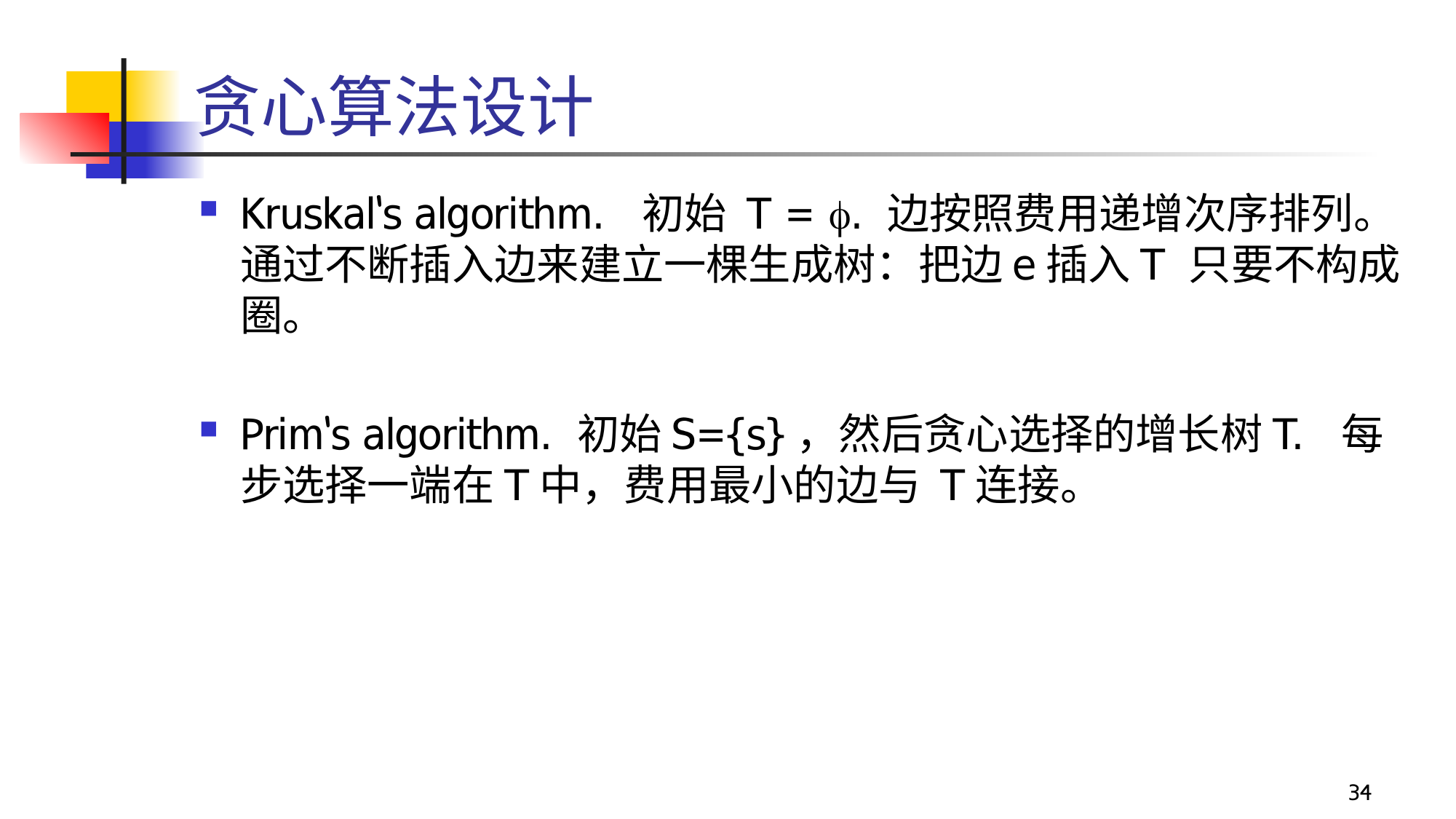

# 贪心算法设计
Kruskal‘s algorithm.  初始 T = φ. 边按照费用递增次序排列。通过不断插入边来建立一棵生成树：把边e插入T 只要不构成圈。

Prim‘s algorithm. 初始S={s}，然后贪心选择的增长树T.  每步选择一端在T中，费用最小的边与 T连接。

34